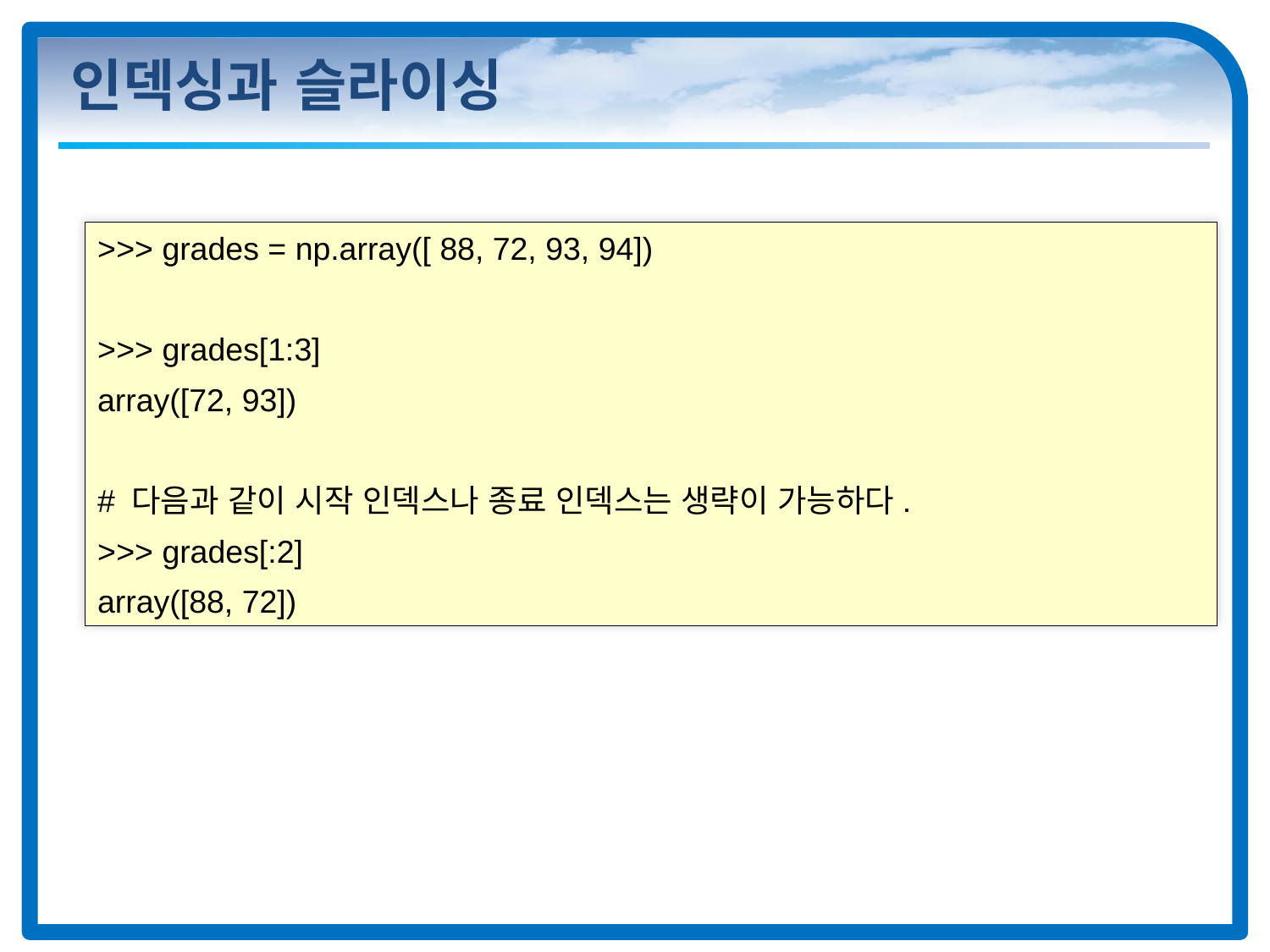

# 인덱싱과 슬라이싱
>>> grades = np.array([ 88, 72, 93, 94])

>>> grades[1:3]
array([72, 93])

# 다음과 같이 시작 인덱스나 종료 인덱스는 생략이 가능하다.
>>> grades[:2]
array([88, 72])